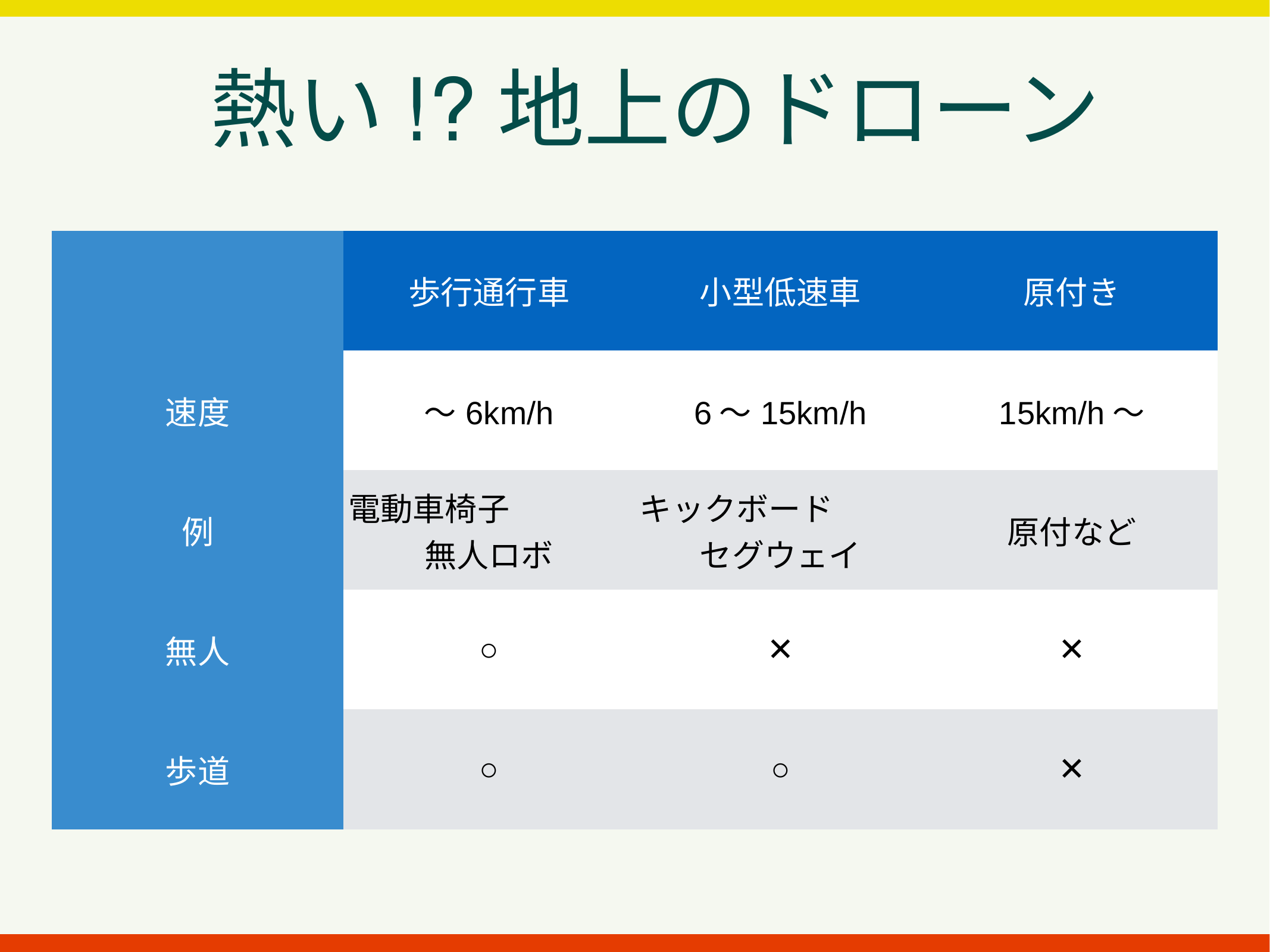

熱い!?地上のドローン
|  | 歩行通行車 | 小型低速車 | 原付き |
| --- | --- | --- | --- |
| 速度 | 〜6km/h | 6〜15km/h | 15km/h〜 |
| 例 | 電動車椅子 無人ロボ | キックボード セグウェイ | 原付など |
| 無人 | ○ | ✕ | ✕ |
| 歩道 | ○ | ○ | ✕ |